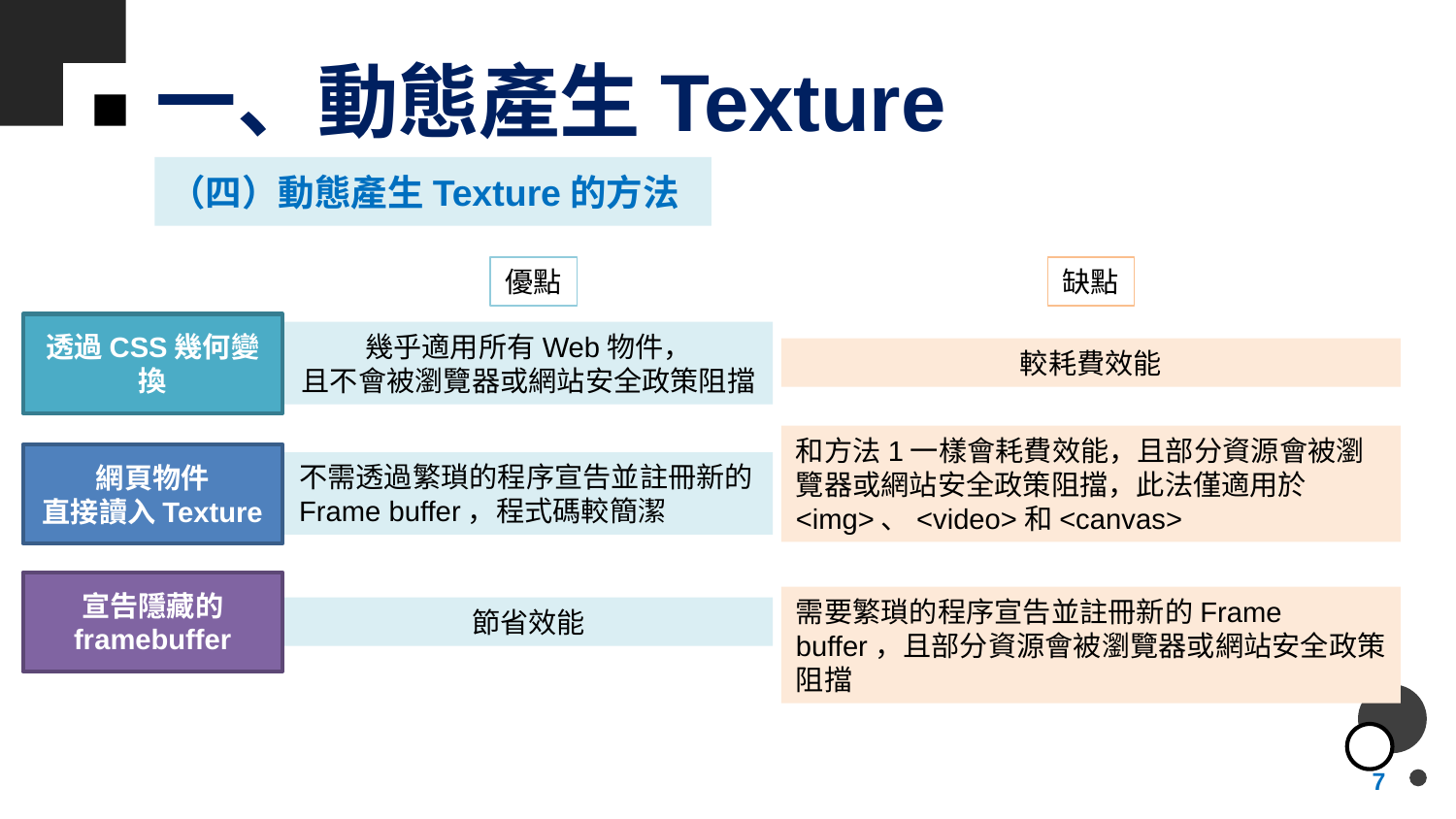

# 一、動態產生Texture
（四）動態產生Texture的方法
優點
缺點
透過CSS幾何變換
幾乎適用所有Web物件，
且不會被瀏覽器或網站安全政策阻擋
較耗費效能
和方法1一樣會耗費效能，且部分資源會被瀏覽器或網站安全政策阻擋，此法僅適用於<img>、<video>和<canvas>
網頁物件
直接讀入Texture
不需透過繁瑣的程序宣告並註冊新的Frame buffer，程式碼較簡潔
宣告隱藏的
framebuffer
需要繁瑣的程序宣告並註冊新的Frame buffer，且部分資源會被瀏覽器或網站安全政策阻擋
節省效能

7